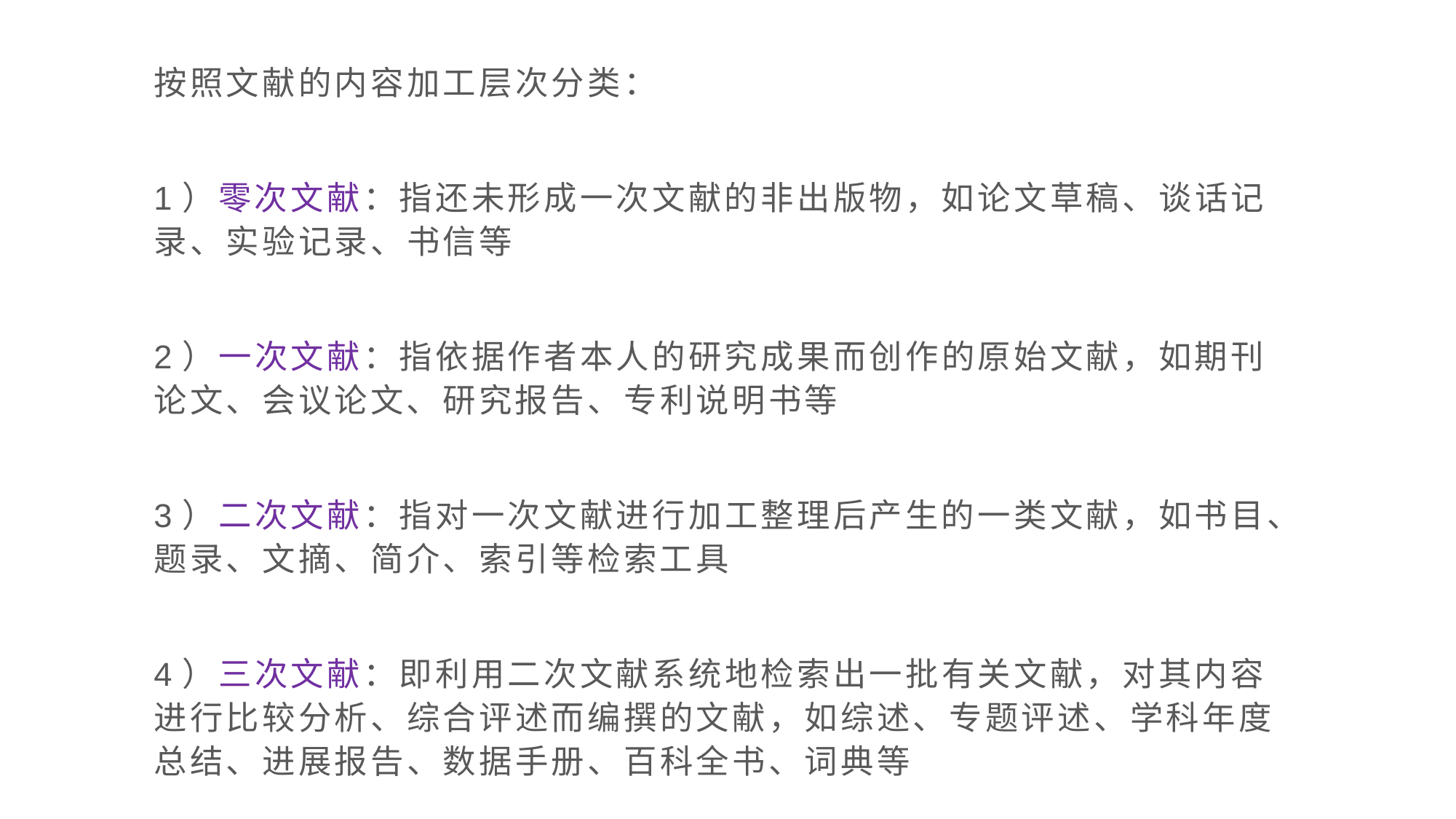

按照文献的内容加工层次分类：

1）零次文献：指还未形成一次文献的非出版物，如论文草稿、谈话记录、实验记录、书信等

2）一次文献：指依据作者本人的研究成果而创作的原始文献，如期刊论文、会议论文、研究报告、专利说明书等

3）二次文献：指对一次文献进行加工整理后产生的一类文献，如书目、题录、文摘、简介、索引等检索工具

4）三次文献：即利用二次文献系统地检索出一批有关文献，对其内容进行比较分析、综合评述而编撰的文献，如综述、专题评述、学科年度总结、进展报告、数据手册、百科全书、词典等